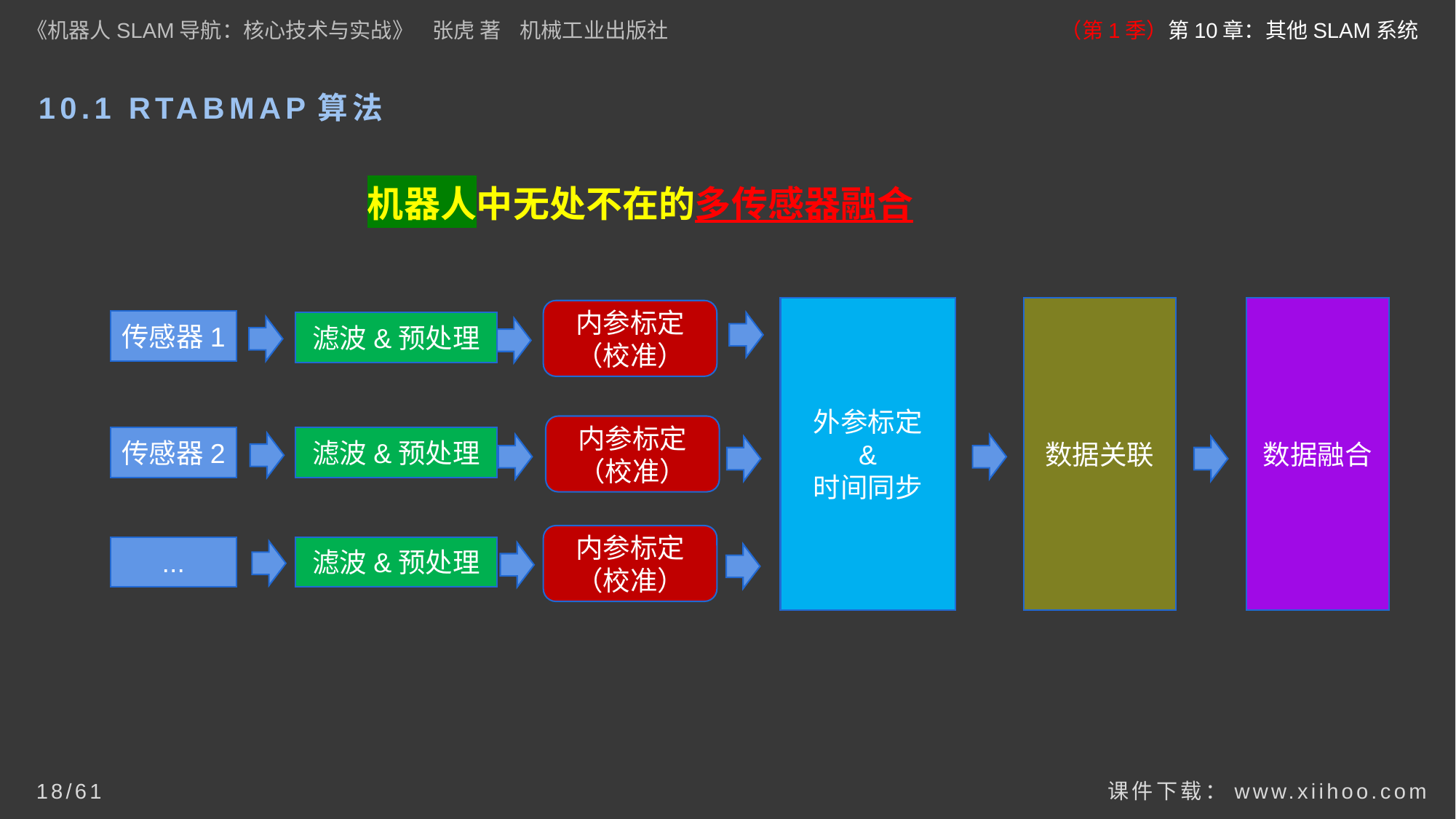

《机器人SLAM导航：核心技术与实战》    张虎 著    机械工业出版社
（第1季）第10章：其他SLAM系统
# 10.1 RTABMAP算法
机器人中无处不在的多传感器融合
外参标定
&
时间同步
数据关联
数据融合
内参标定
（校准）
传感器1
滤波&预处理

内参标定
（校准）
传感器2
滤波&预处理

内参标定
（校准）
...
滤波&预处理

课件下载：www.xiihoo.com
18/61